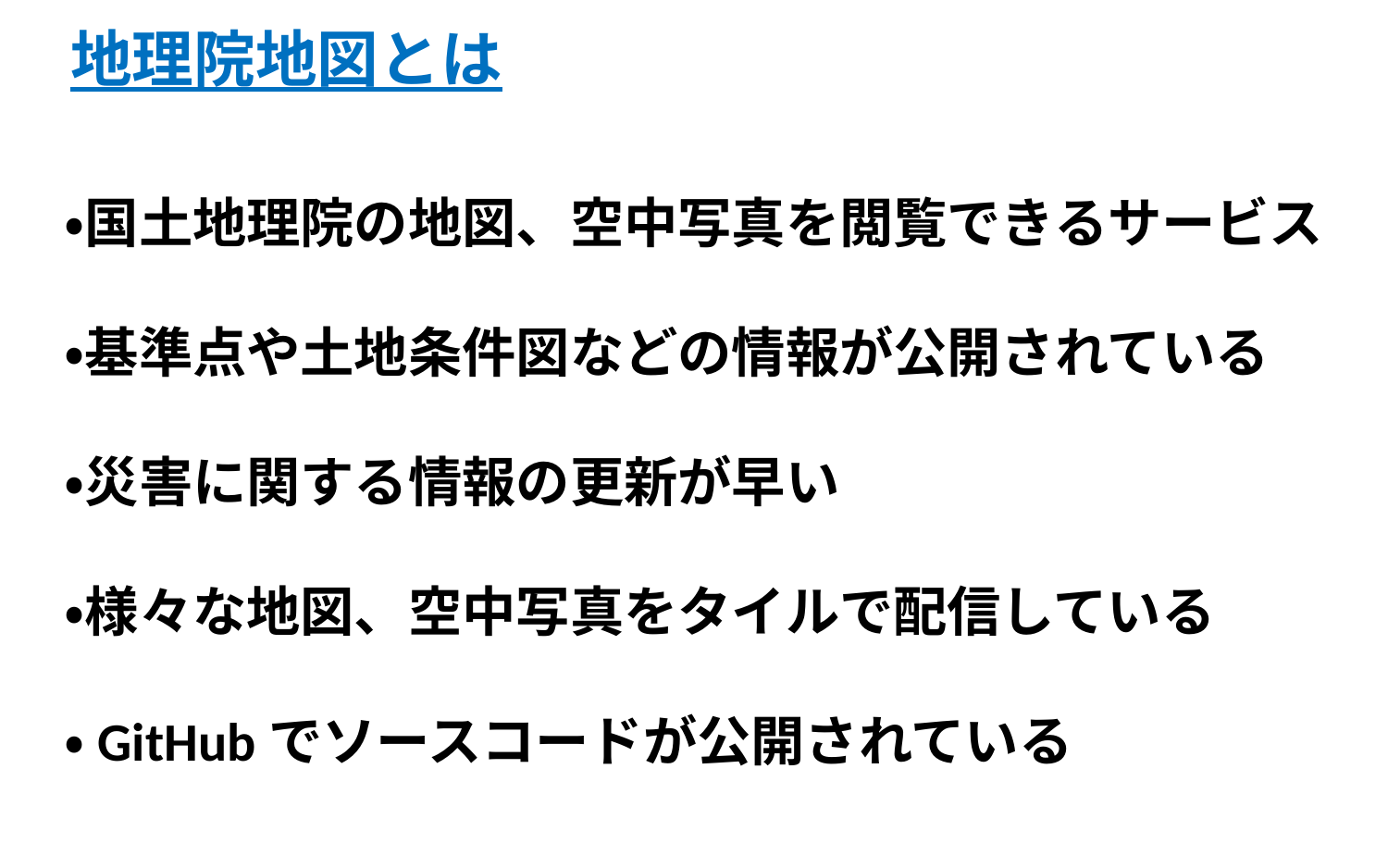

# 地理院地図とは
・国土地理院の地図、空中写真を閲覧できるサービス

・基準点や土地条件図などの情報が公開されている

・災害に関する情報の更新が早い

・様々な地図、空中写真をタイルで配信している

・GitHubでソースコードが公開されている